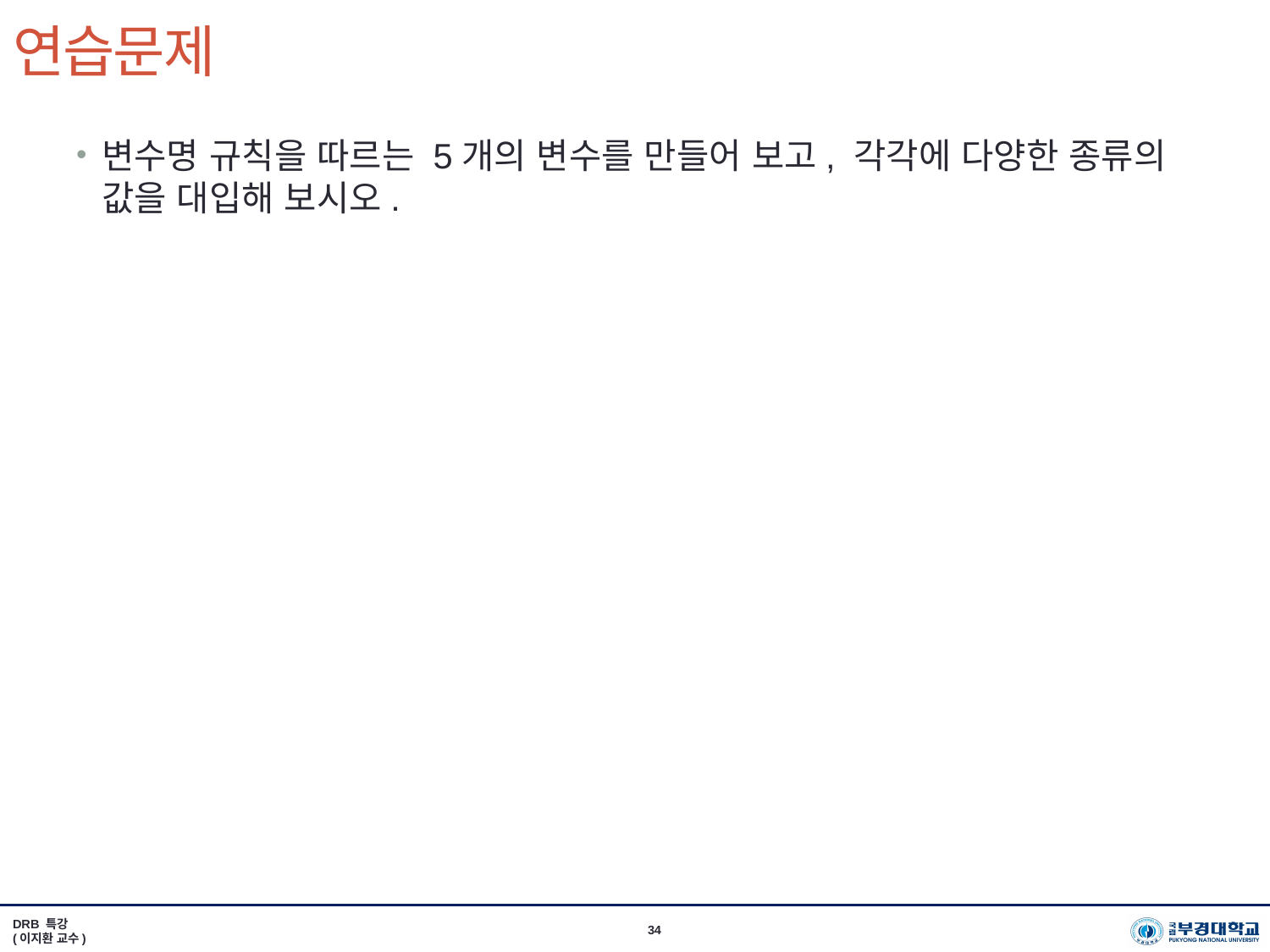

# 연습문제
변수명 규칙을 따르는 5개의 변수를 만들어 보고, 각각에 다양한 종류의 값을 대입해 보시오.

DRB 특강
(이지환 교수)